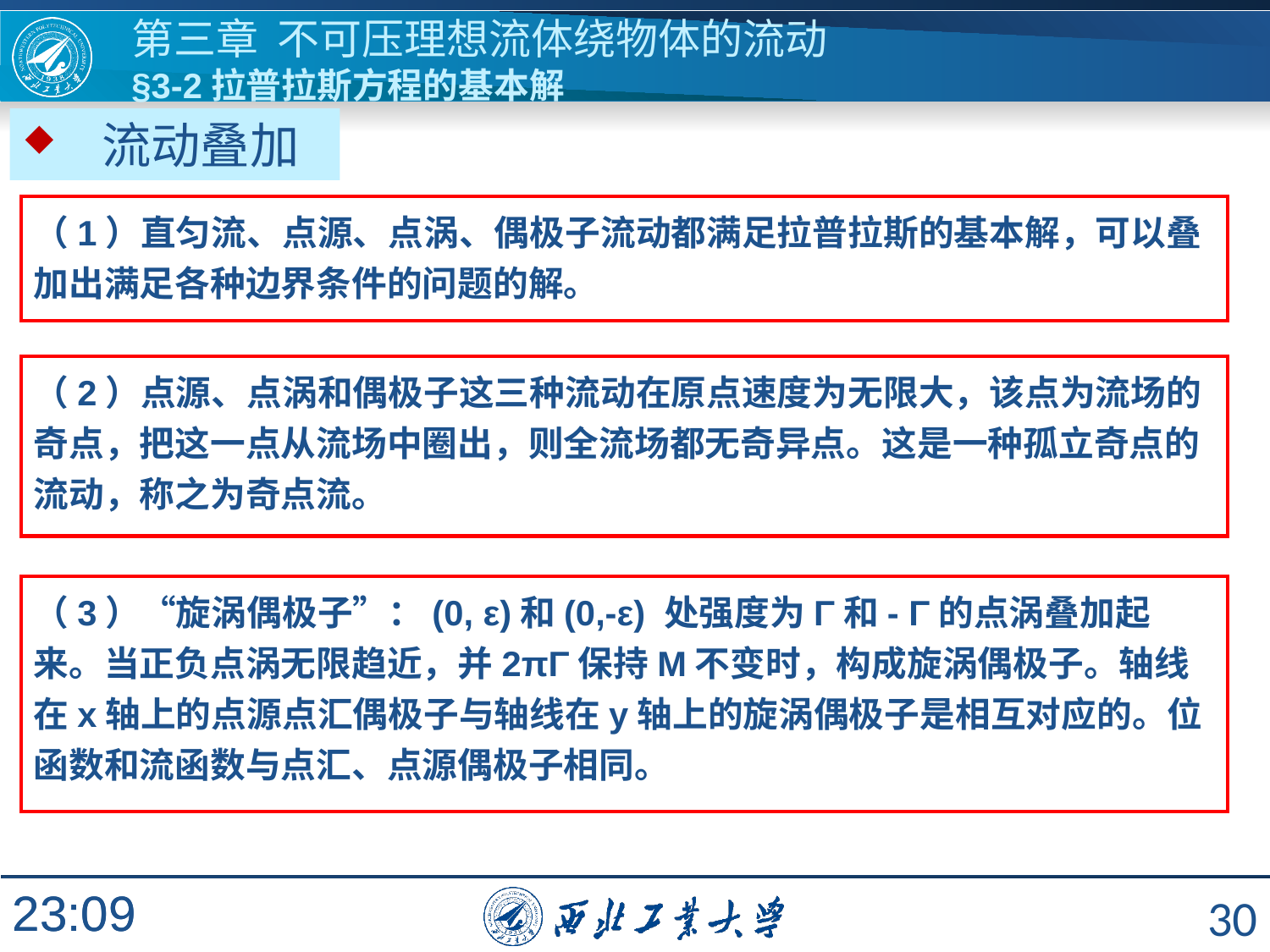

第三章  不可压理想流体绕物体的流动
§3-2拉普拉斯方程的基本解
   流动叠加
（1）直匀流、点源、点涡、偶极子流动都满足拉普拉斯的基本解，可以叠加出满足各种边界条件的问题的解。
（2）点源、点涡和偶极子这三种流动在原点速度为无限大，该点为流场的奇点，把这一点从流场中圈出，则全流场都无奇异点。这是一种孤立奇点的流动，称之为奇点流。
（3）“旋涡偶极子”：(0, ε)和(0,-ε) 处强度为Γ和- Γ的点涡叠加起来。当正负点涡无限趋近，并2πΓ保持M不变时，构成旋涡偶极子。轴线在x轴上的点源点汇偶极子与轴线在y轴上的旋涡偶极子是相互对应的。位函数和流函数与点汇、点源偶极子相同。
30